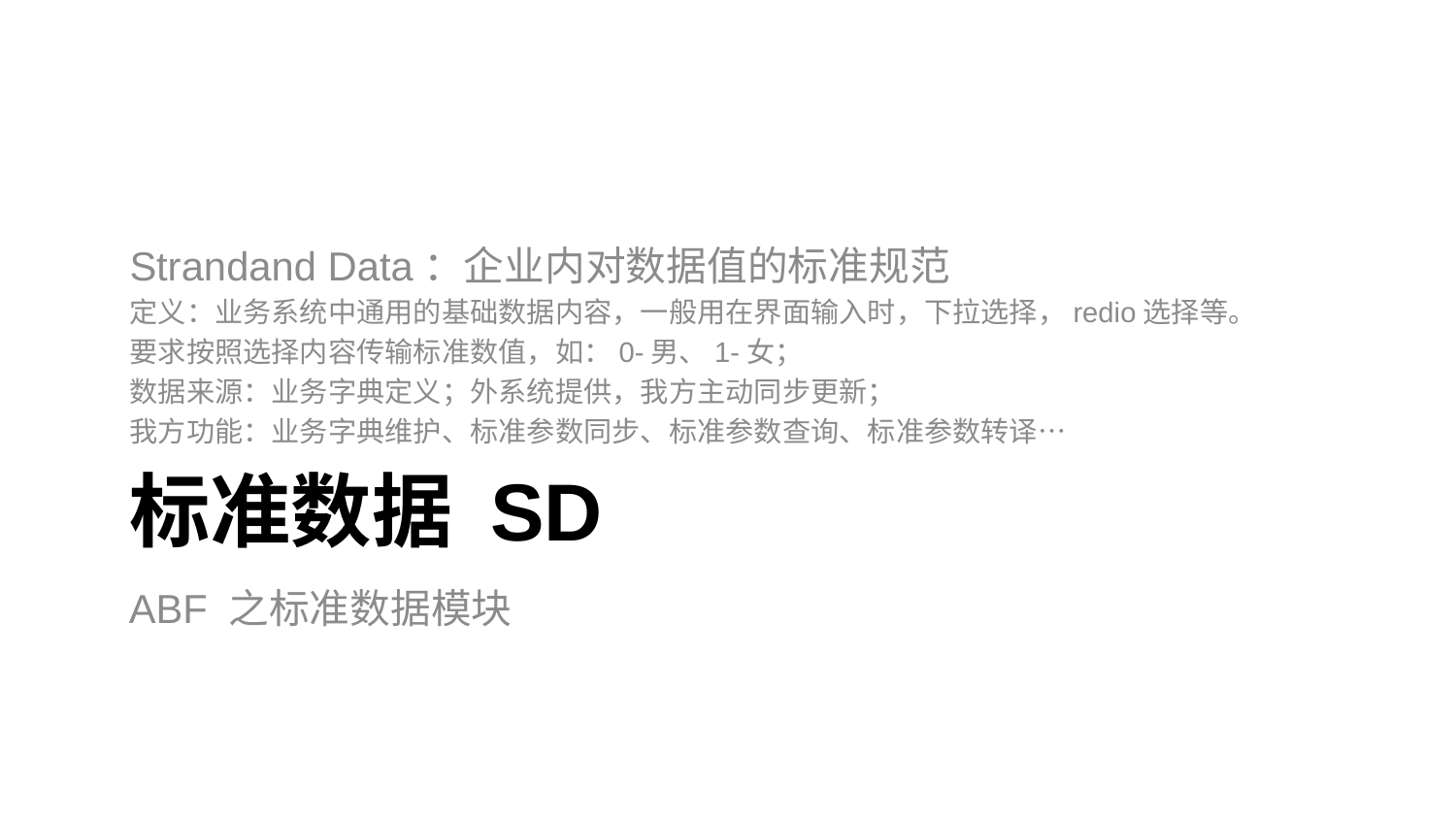

Strandand Data：企业内对数据值的标准规范
定义：业务系统中通用的基础数据内容，一般用在界面输入时，下拉选择，redio选择等。
要求按照选择内容传输标准数值，如：0-男、1-女；
数据来源：业务字典定义；外系统提供，我方主动同步更新；
我方功能：业务字典维护、标准参数同步、标准参数查询、标准参数转译…
# 标准数据 SD
ABF 之标准数据模块